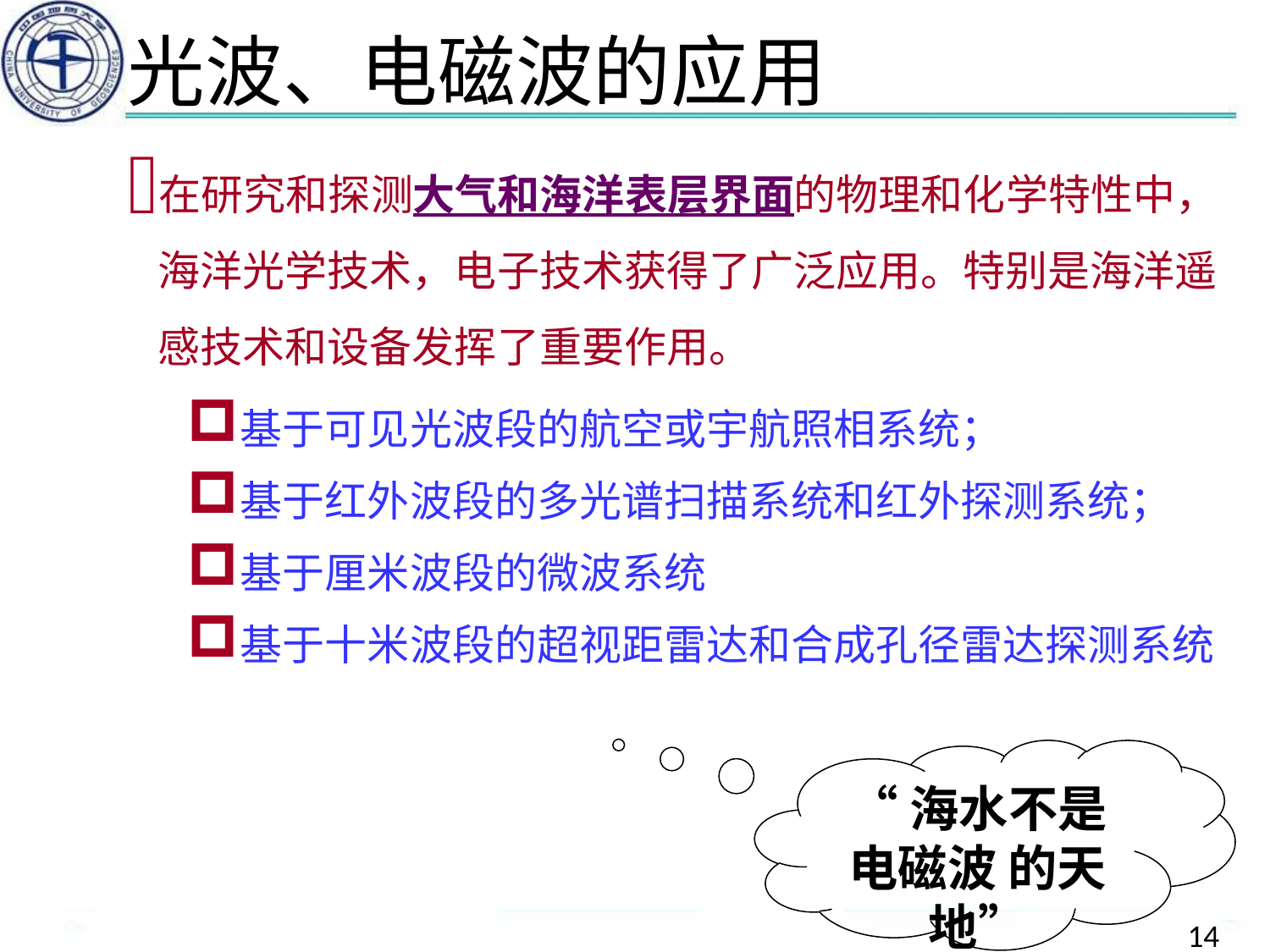

# 光波、电磁波的应用
在研究和探测大气和海洋表层界面的物理和化学特性中，海洋光学技术，电子技术获得了广泛应用。特别是海洋遥感技术和设备发挥了重要作用。
基于可见光波段的航空或宇航照相系统；
基于红外波段的多光谱扫描系统和红外探测系统；
基于厘米波段的微波系统
基于十米波段的超视距雷达和合成孔径雷达探测系统
“海水不是电磁波 的天地”
14